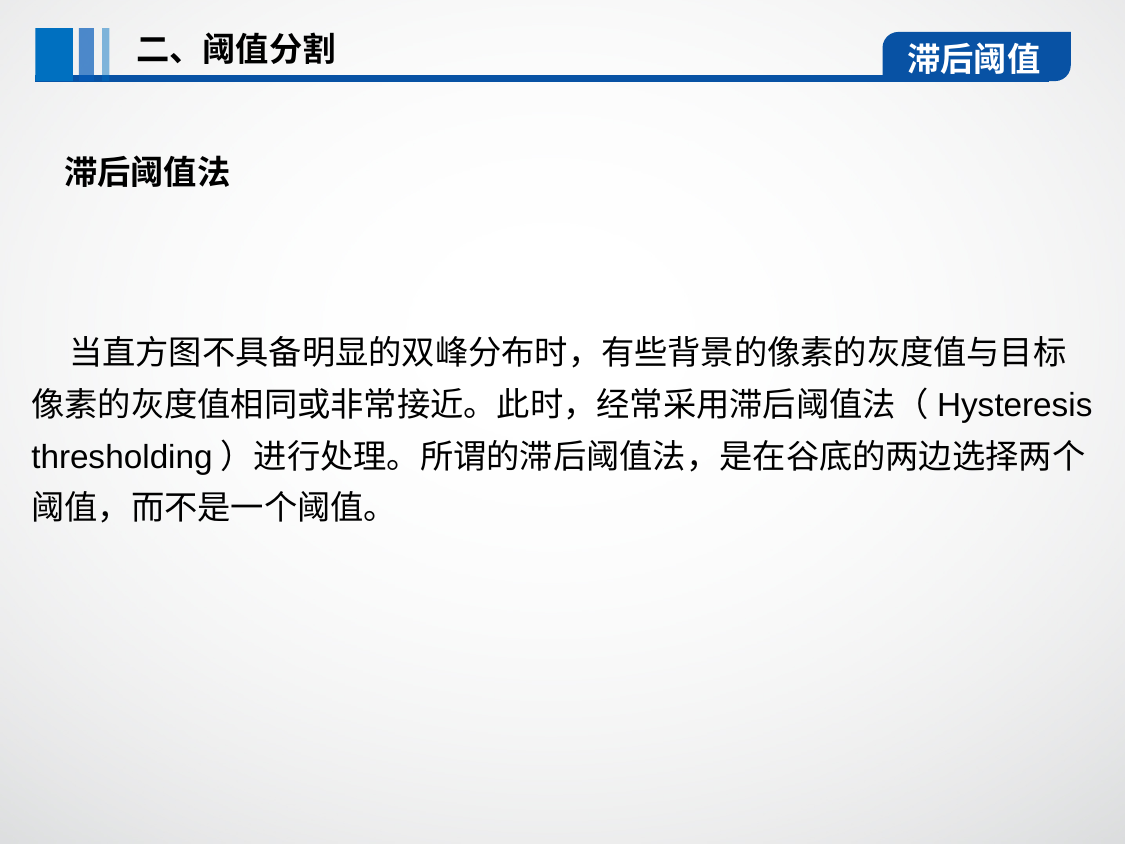

二、阈值分割
滞后阈值
滞后阈值法
    当直方图不具备明显的双峰分布时，有些背景的像素的灰度值与目标像素的灰度值相同或非常接近。此时，经常采用滞后阈值法（Hysteresis thresholding）进行处理。所谓的滞后阈值法，是在谷底的两边选择两个阈值，而不是一个阈值。